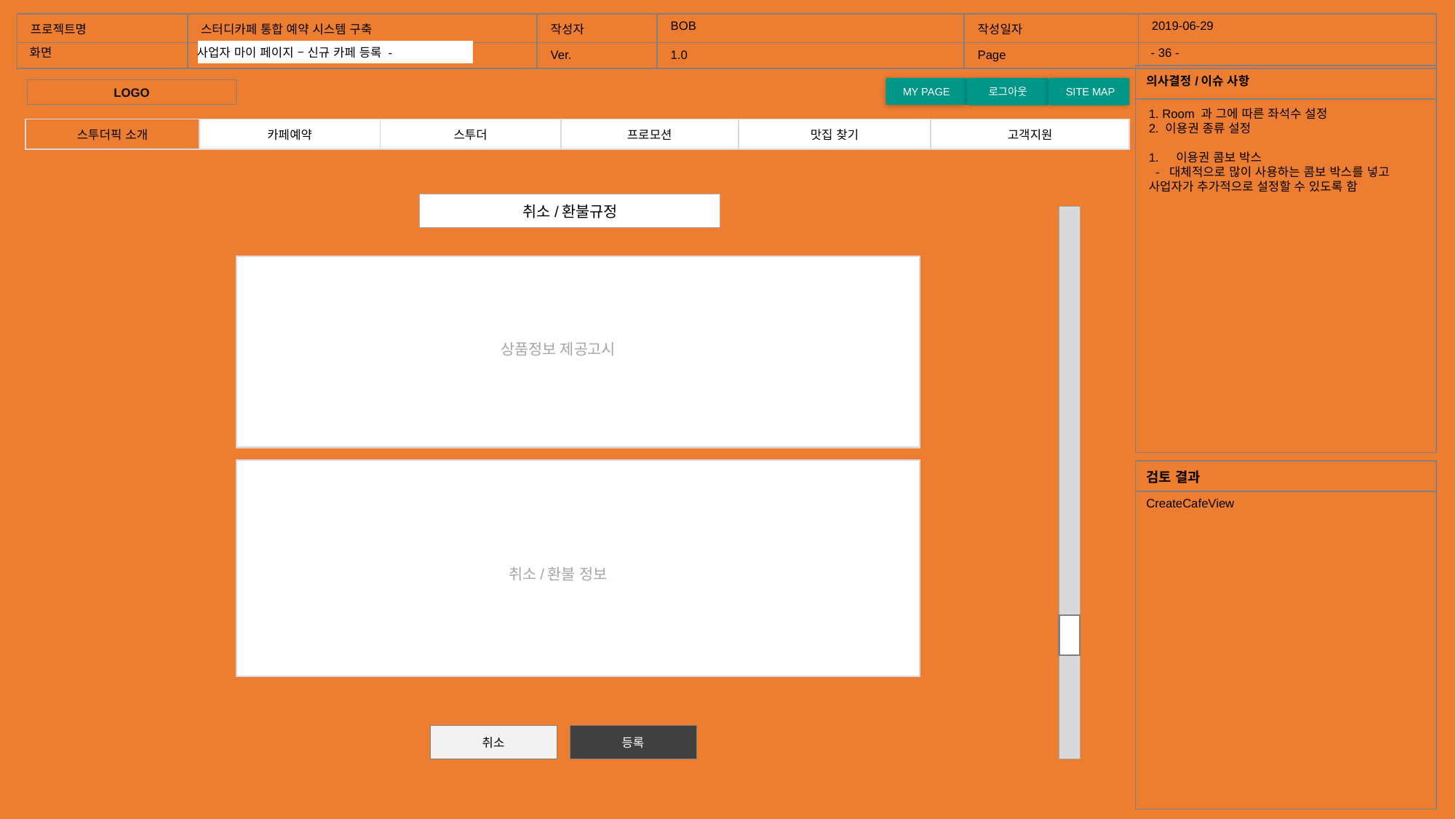

| 프로젝트명 | 스터디카페 통합 예약 시스템 구축 | 작성자 | BOB | 작성일자 | 2019-06-29 |
| --- | --- | --- | --- | --- | --- |
|  |  | Ver. | 1.0 | Page |  |
화면
- 36 -

사업자 마이 페이지 – 신규 카페 등록 -
홈화면
| 의사결정/이슈 사항 |
| --- |
|  |
MY PAGE
로그아웃
 SITE MAP
LOGO
1. Room 과 그에 따른 좌석수 설정
2. 이용권 종류 설정

이용권 콤보 박스
  -  대체적으로 많이 사용하는 콤보 박스를 넣고 사업자가 추가적으로 설정할 수 있도록 함

| 스투더픽 소개 | 카페예약 | 스투더 | 프로모션 | 맛집 찾기 | 고객지원 |
| --- | --- | --- | --- | --- | --- |
| 취소/환불규정 |
| --- |

상품정보 제공고시

| 검토 결과 |
| --- |
| CreateCafeView |
취소/환불 정보

취소
등록